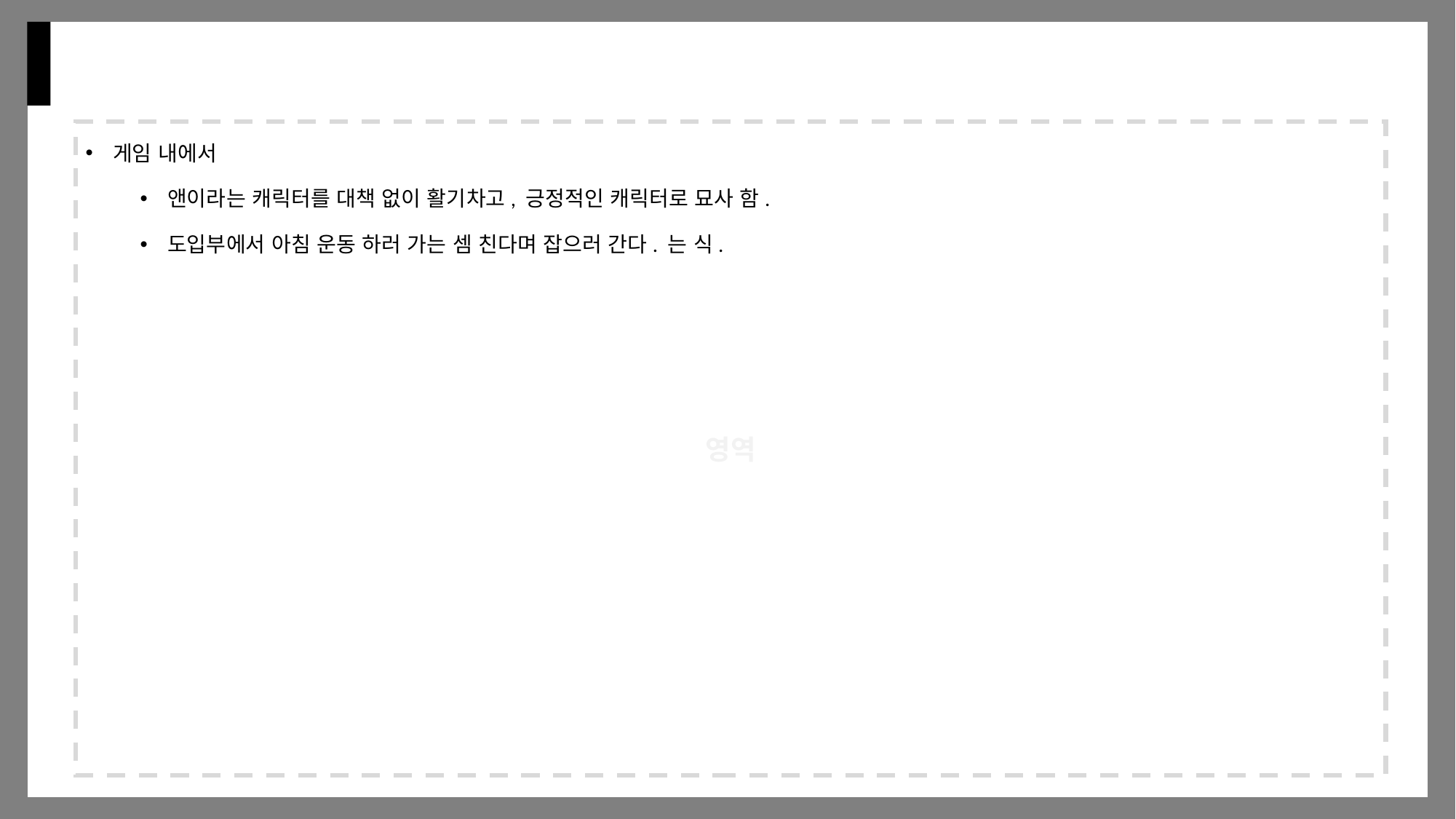

#
게임 내에서
앤이라는 캐릭터를 대책 없이 활기차고, 긍정적인 캐릭터로 묘사 함.
도입부에서 아침 운동 하러 가는 셈 친다며 잡으러 간다. 는 식.